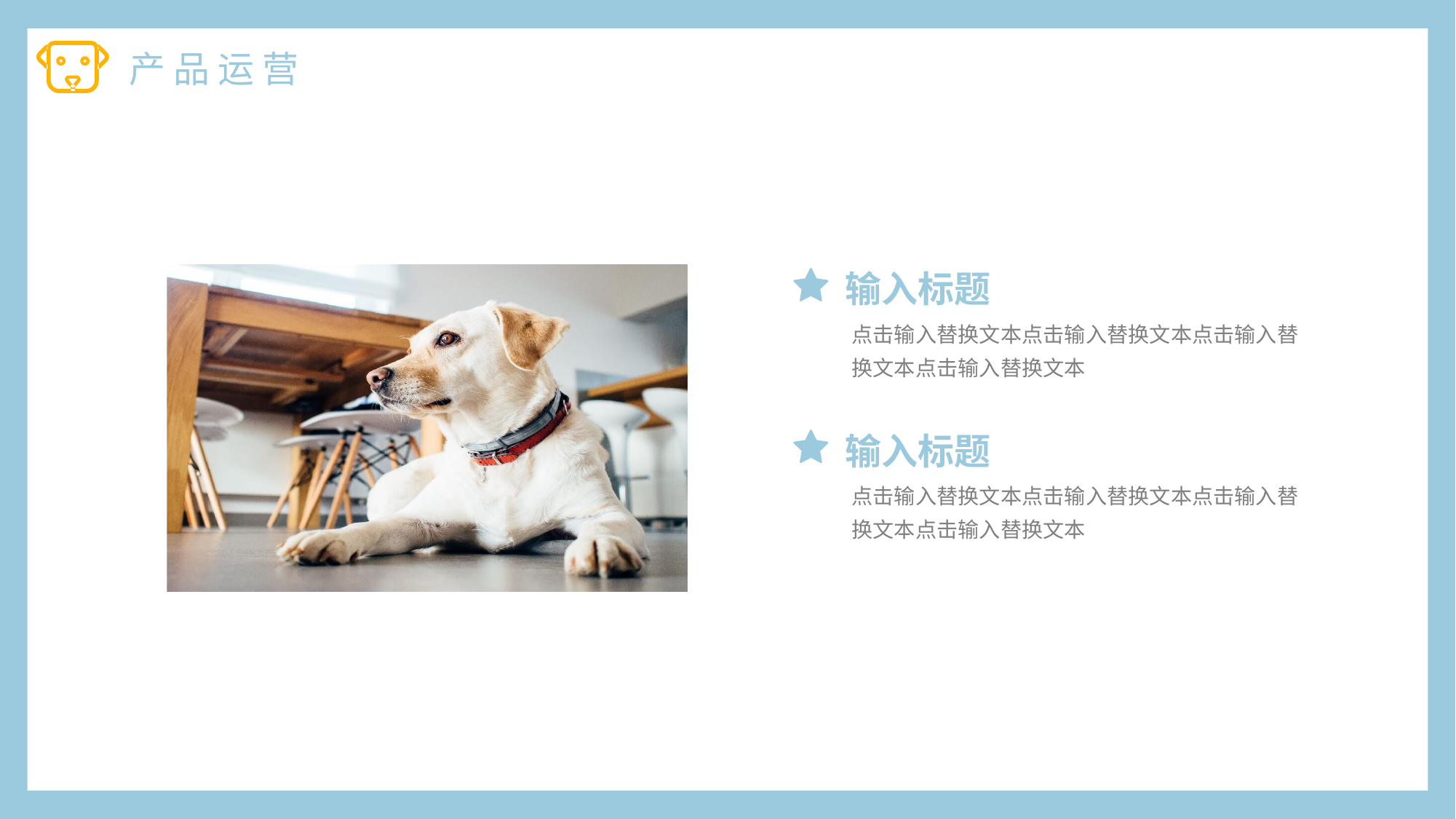

产 品 运 营

输入标题

点击输入替换文本点击输入替换文本点击输入替换文本点击输入替换文本
输入标题

点击输入替换文本点击输入替换文本点击输入替换文本点击输入替换文本